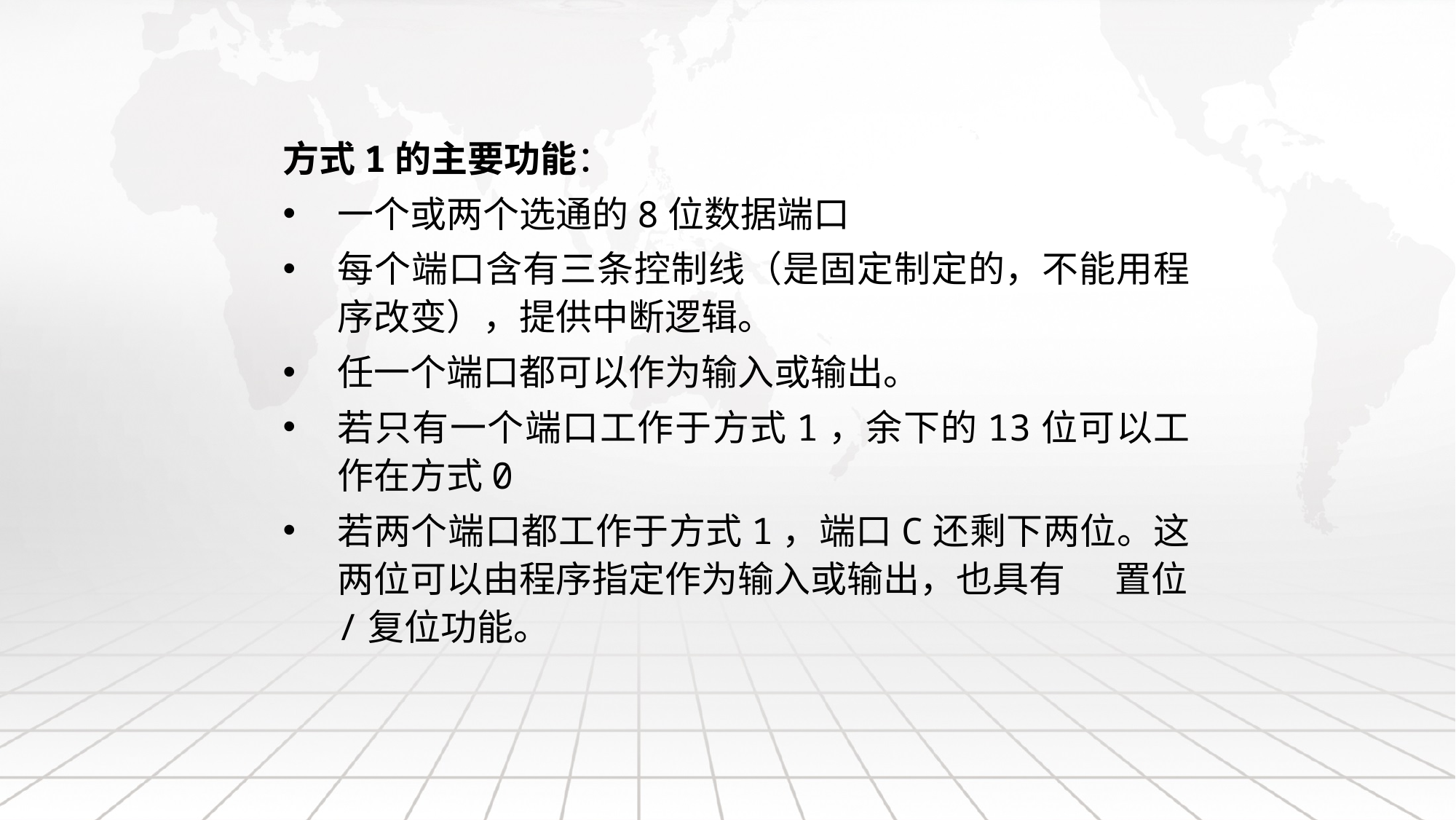

方式1的主要功能：
一个或两个选通的8位数据端口
每个端口含有三条控制线（是固定制定的，不能用程序改变），提供中断逻辑。
任一个端口都可以作为输入或输出。
若只有一个端口工作于方式1，余下的13位可以工作在方式0
若两个端口都工作于方式1，端口C还剩下两位。这两位可以由程序指定作为输入或输出，也具有      置位/复位功能。